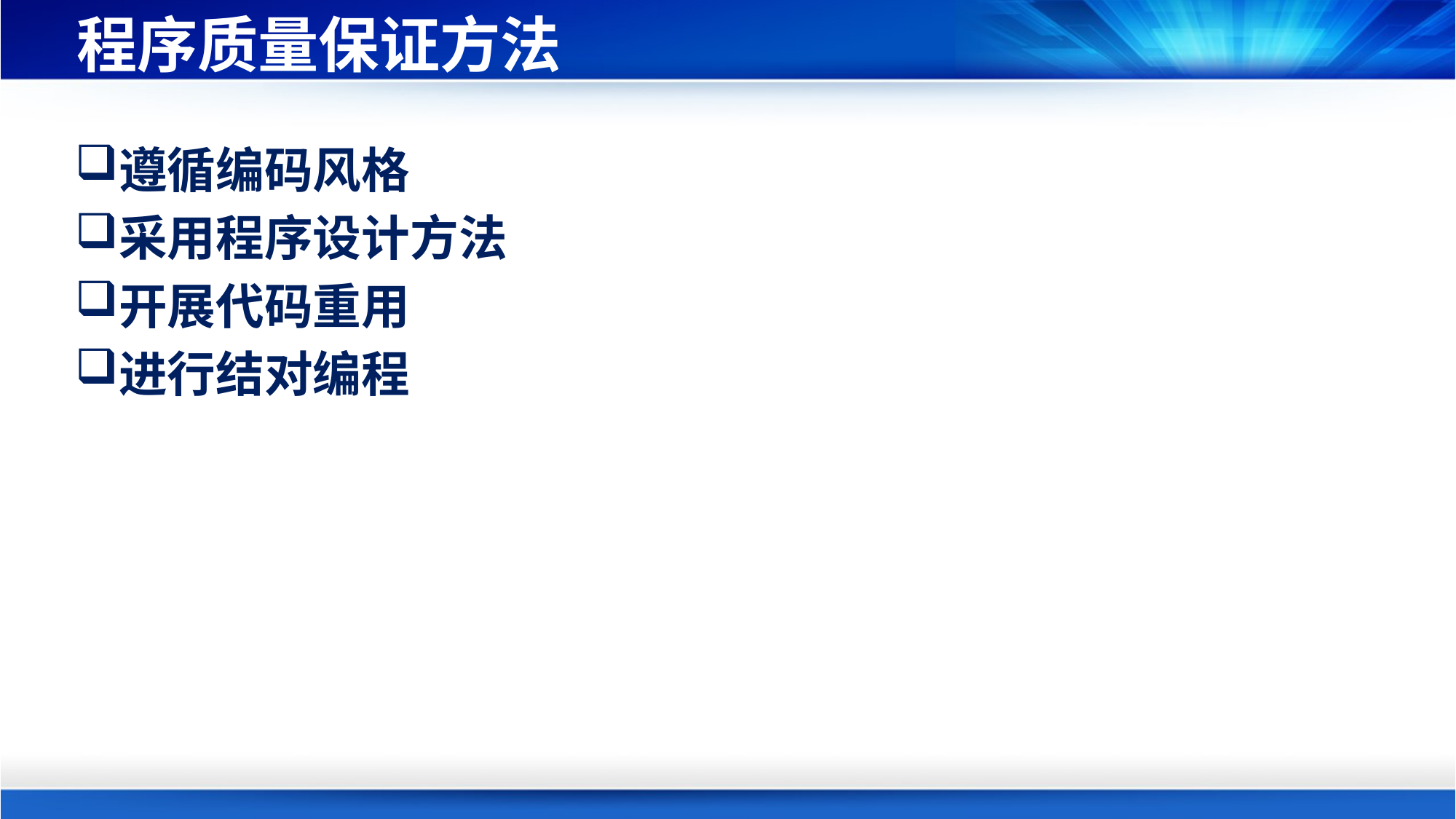

# 程序质量保证方法
遵循编码风格
采用程序设计方法
开展代码重用
进行结对编程